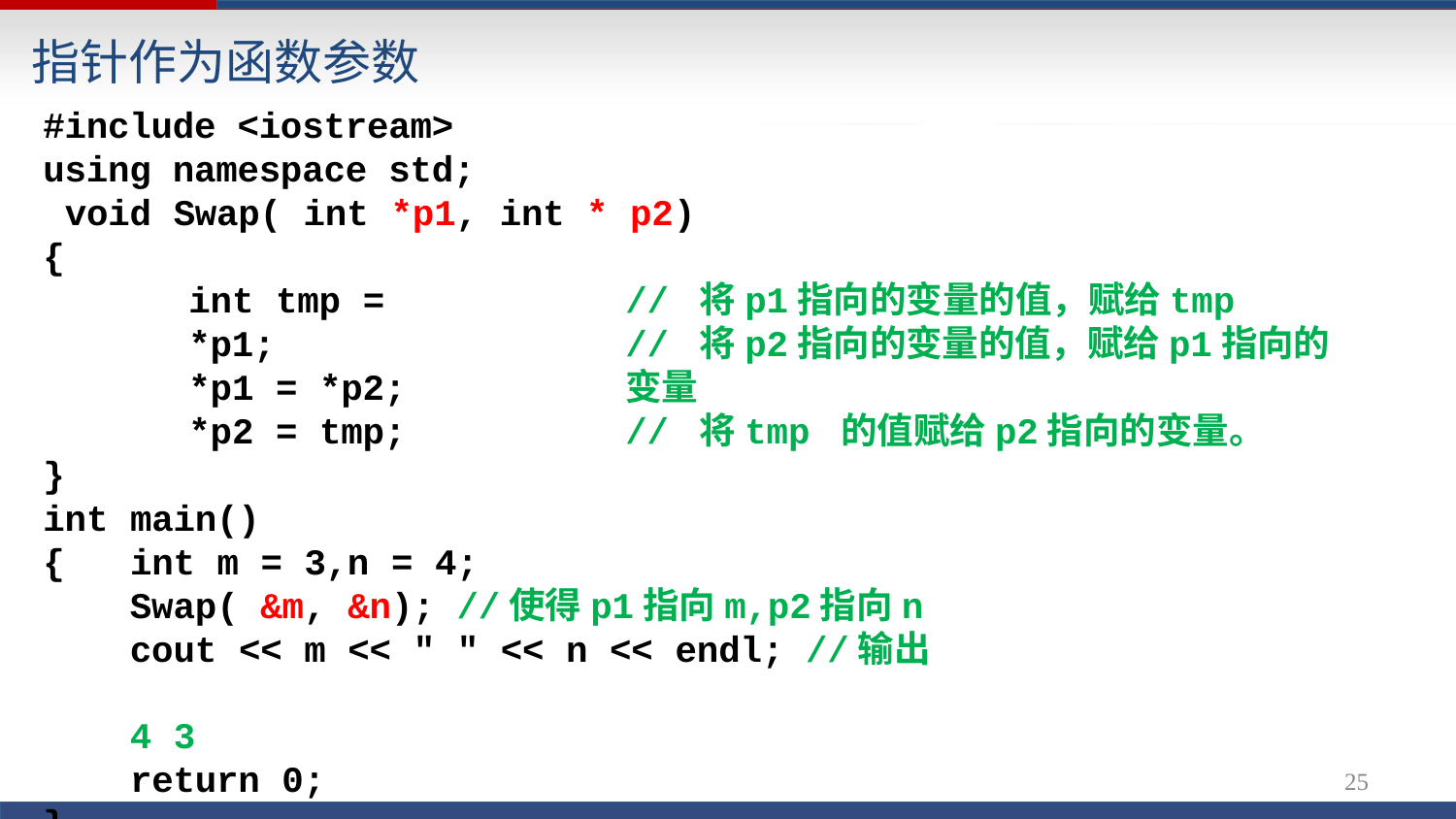

# 指针作为函数参数
#include <iostream>  using namespace std;  void Swap( int *p1,
{
int tmp = *p1;
*p1 = *p2;
*p2 = tmp;
}
int main()
{
int * p2)
// 将p1指向的变量的值，赋给tmp
// 将p2指向的变量的值，赋给p1指向的变量
// 将tmp 的值赋给p2指向的变量。
int m = 3,n = 4;
Swap( &m, &n); //使得p1指向m,p2指向n
cout << m << " " << n << endl; //输出	4 3
return 0;
}
25